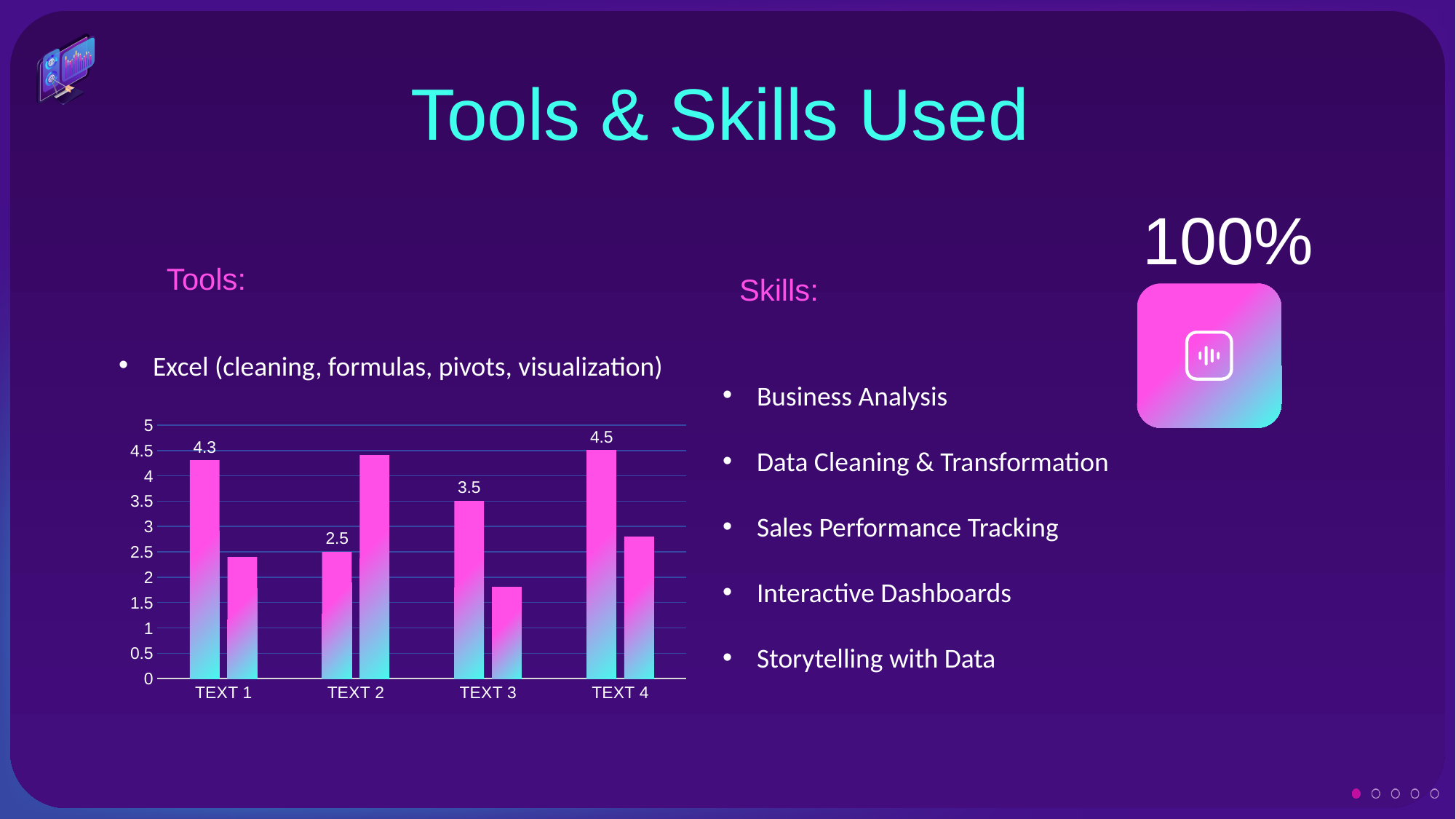

Tools & Skills Used
100%
Tools:
 Skills:

Excel (cleaning, formulas, pivots, visualization)

Business Analysis
Data Cleaning & Transformation
Sales Performance Tracking
Interactive Dashboards
Storytelling with Data

### Chart

| Category | 系列 1 | 系列 2 |
|---|---|---|
| TEXT 1 | 4.3 | 2.4 |
| TEXT 2 | 2.5 | 4.4 |
| TEXT 3 | 3.5 | 1.8 |
| TEXT 4 | 4.5 | 2.8 |